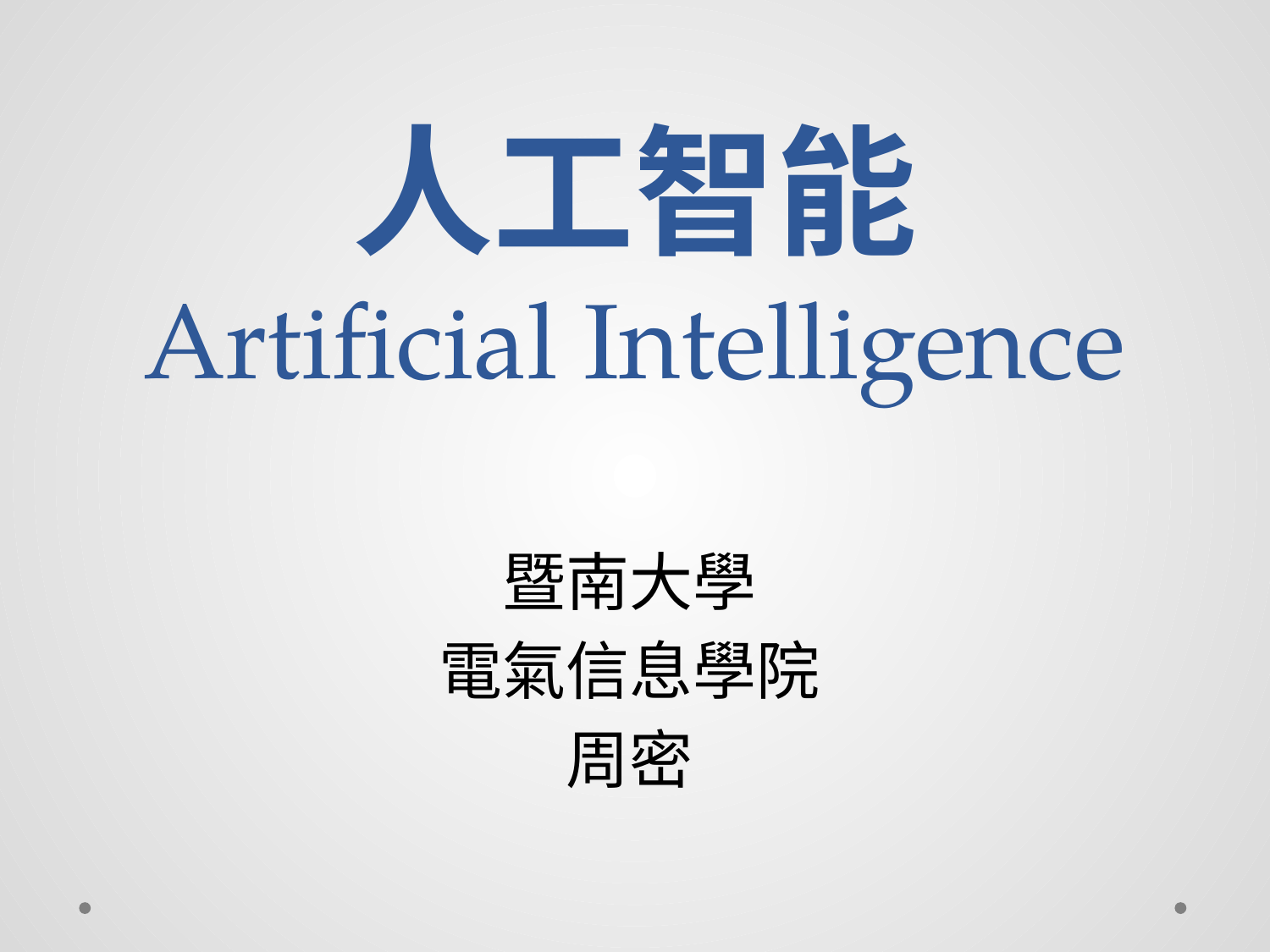

# 人工智能 Artificial Intelligence
暨南大學
電氣信息學院
周密